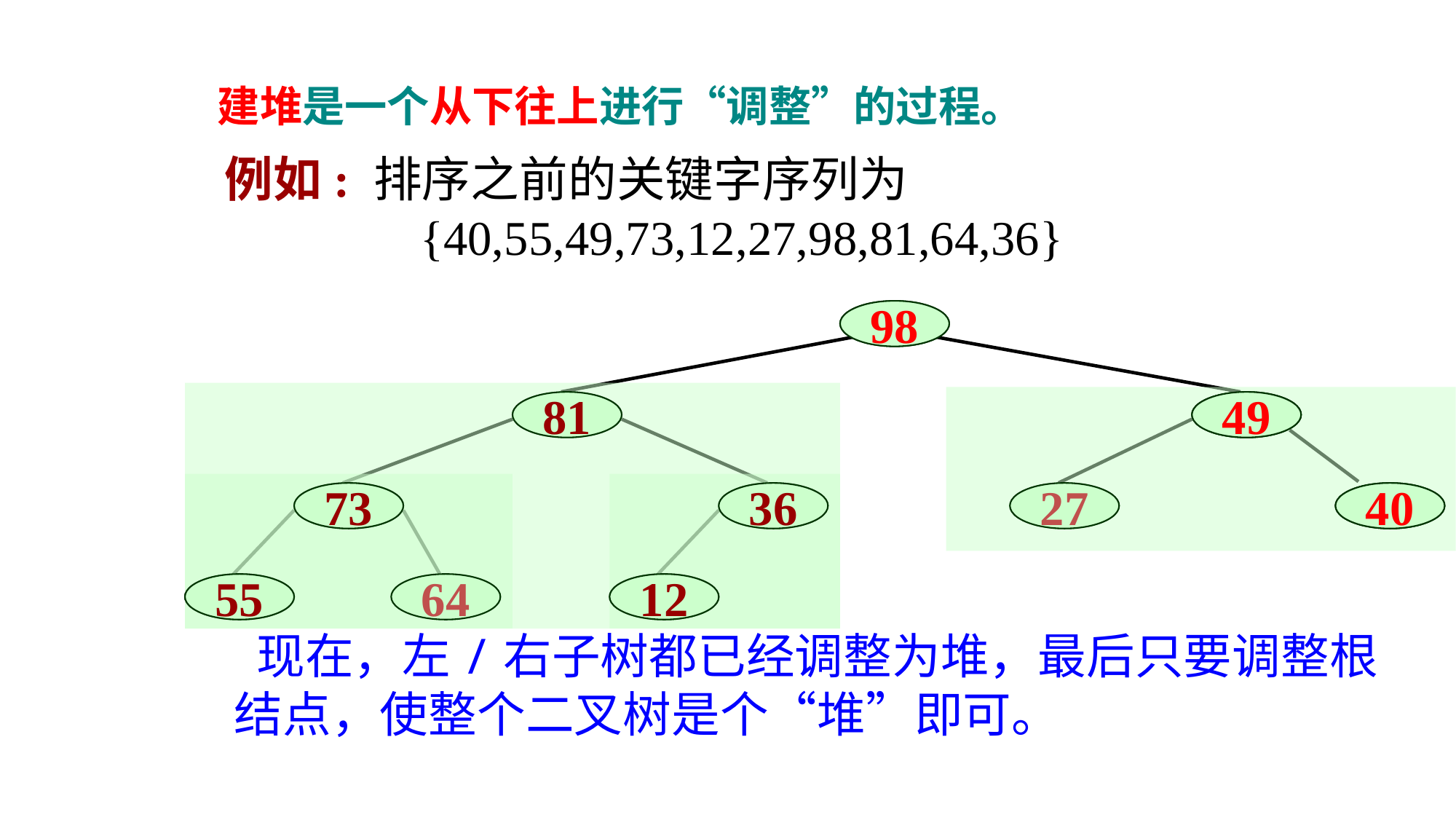

建堆是一个从下往上进行“调整”的过程。
例如: 排序之前的关键字序列为
                {40,55,49,73,12,27,98,81,64,36}
40
98

55
81
49
98
49

73
81
73
12
36
36
27
27
98
49
40

81
73
55
64
64
36
12
12
 现在，左/右子树都已经调整为堆，最后只要调整根结点，使整个二叉树是个“堆”即可。